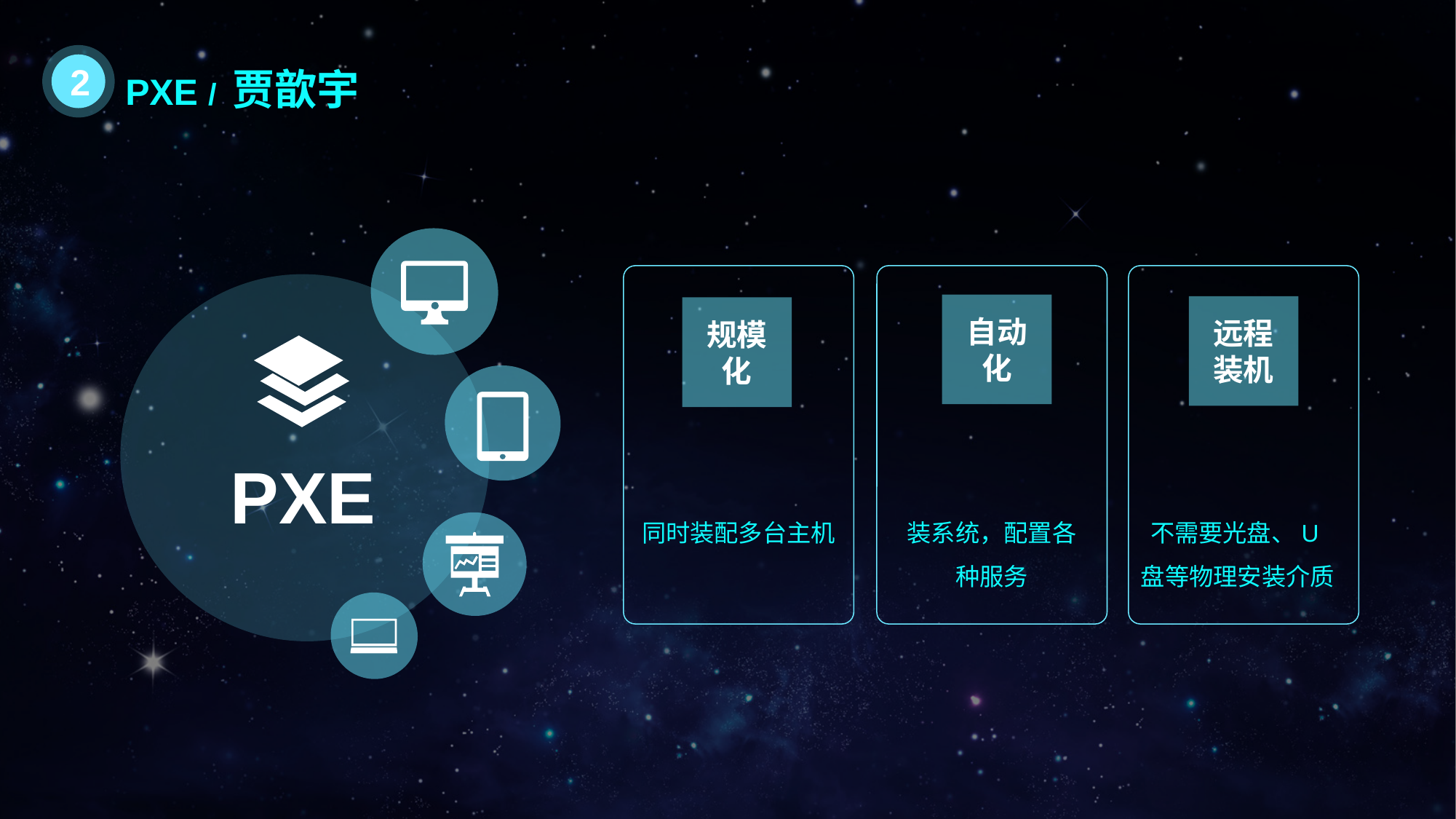

2
PXE / 贾歆宇

PXE

自动化
远程装机
规模化
同时装配多台主机
不需要光盘、U盘等物理安装介质
装系统，配置各种服务